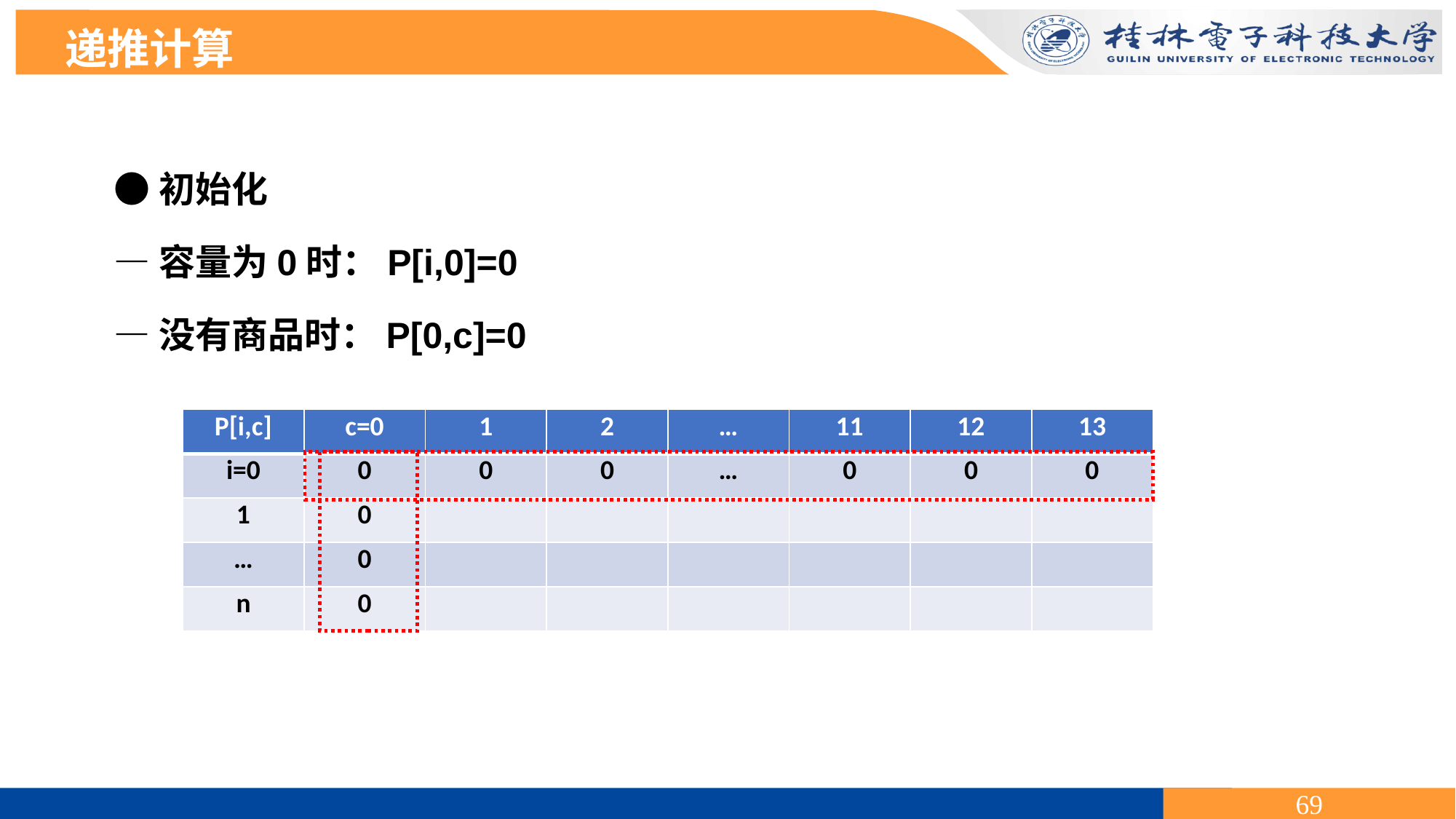

递推计算
●初始化
—容量为0时：P[i,0]=0
—没有商品时：P[0,c]=0
| P[i,c] | c=0 | 1 | 2 | … | 11 | 12 | 13 |
| --- | --- | --- | --- | --- | --- | --- | --- |
| i=0 | 0 | 0 | 0 | … | 0 | 0 | 0 |
| 1 | 0 |  |  |  |  |  |  |
| … | 0 |  |  |  |  |  |  |
| n | 0 |  |  |  |  |  |  |